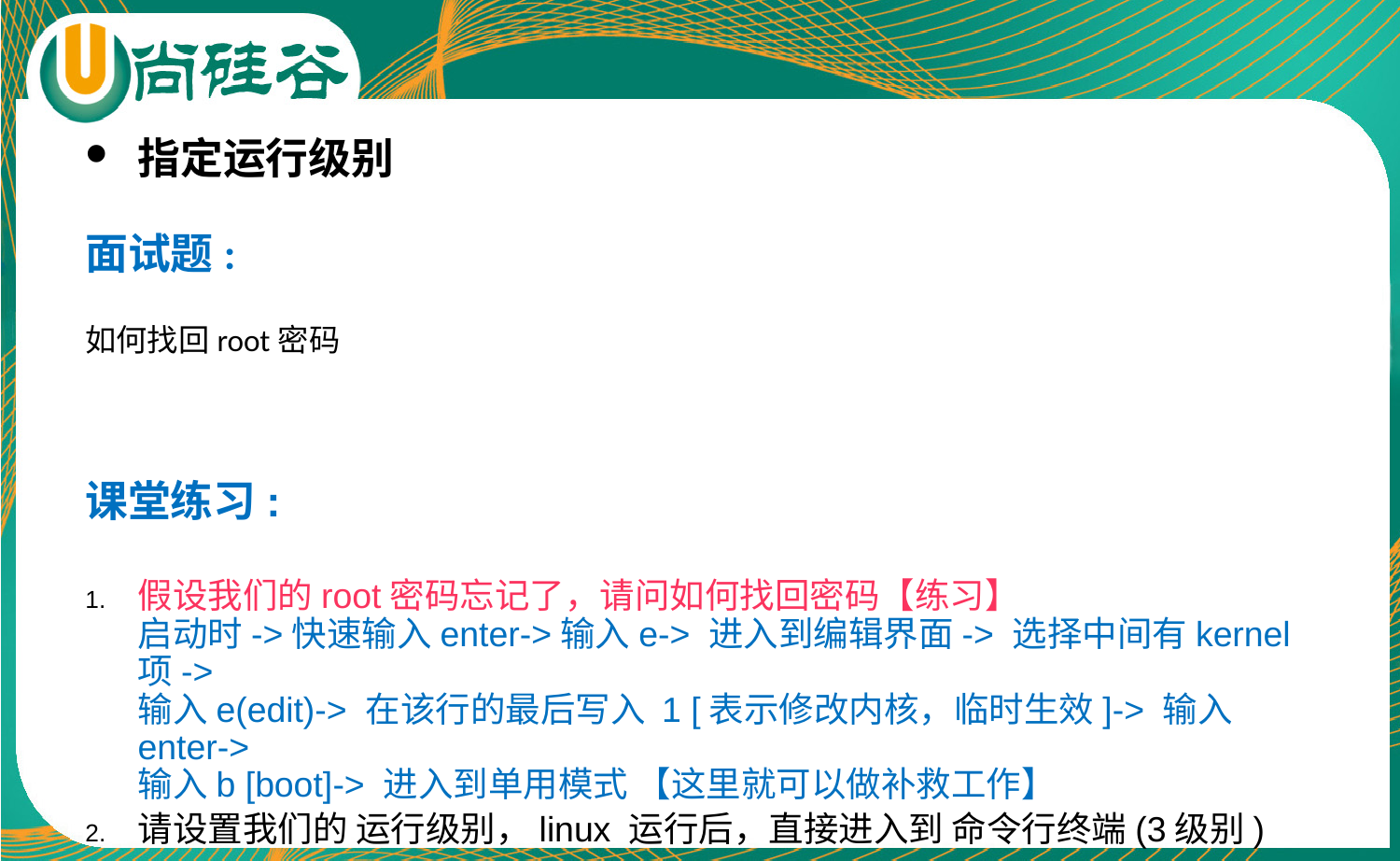

指定运行级别
面试题:

如何找回root密码

课堂练习:

假设我们的root密码忘记了，请问如何找回密码【练习】
启动时->快速输入enter->输入e-> 进入到编辑界面-> 选择中间有kernel 项->
输入e(edit)-> 在该行的最后写入 1 [表示修改内核，临时生效]-> 输入enter->
输入b [boot]-> 进入到单用模式 【这里就可以做补救工作】
请设置我们的 运行级别，linux 运行后，直接进入到 命令行终端(3级别)